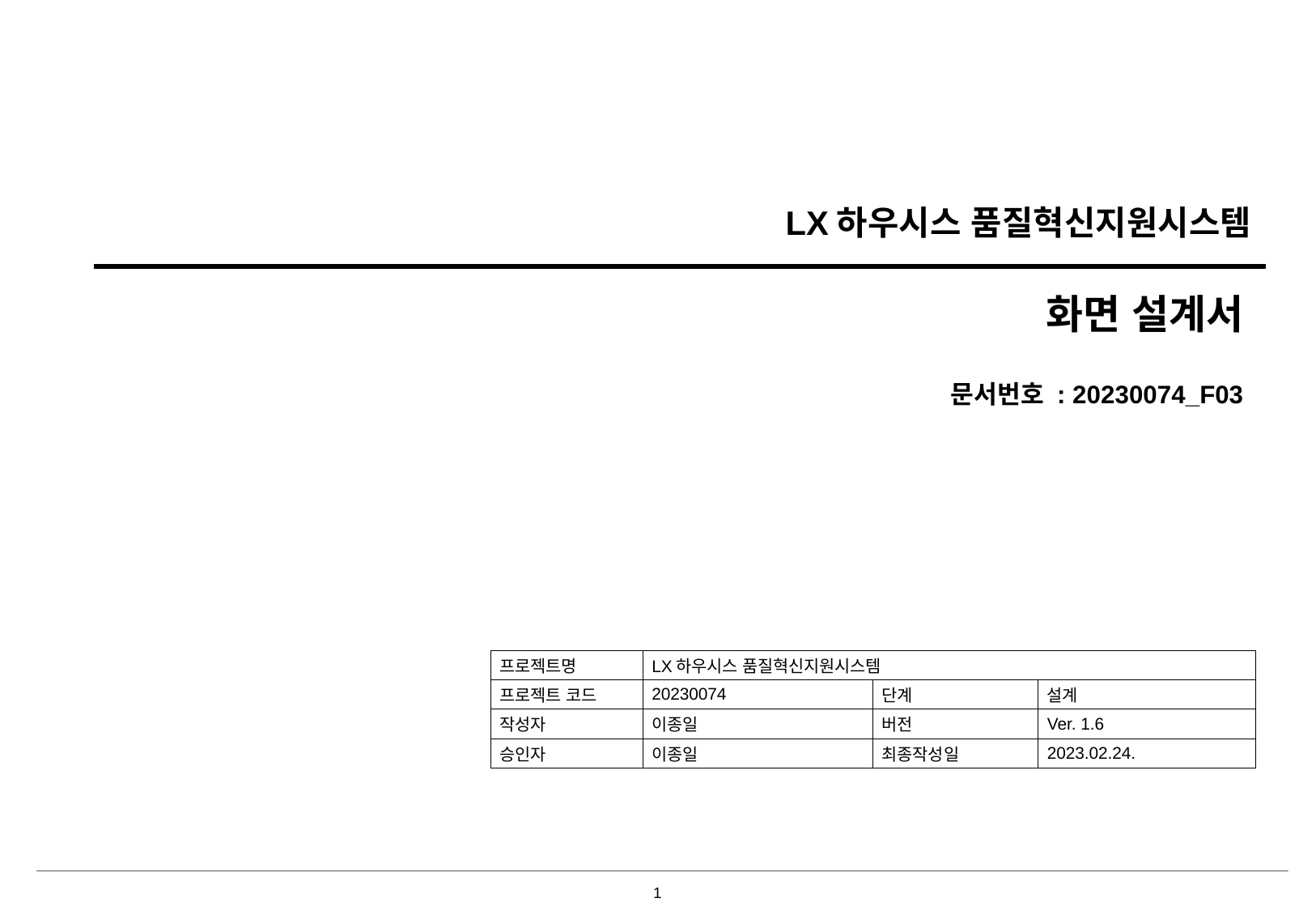

LX하우시스 품질혁신지원시스템
화면 설계서
문서번호 : 20230074_F03
| 프로젝트명 | LX하우시스 품질혁신지원시스템 |  |  |
| --- | --- | --- | --- |
| 프로젝트 코드 | 20230074 | 단계 | 설계 |
| 작성자 | 이종일 | 버전 | Ver. 1.6 |
| 승인자 | 이종일 | 최종작성일 | 2023.02.24. |